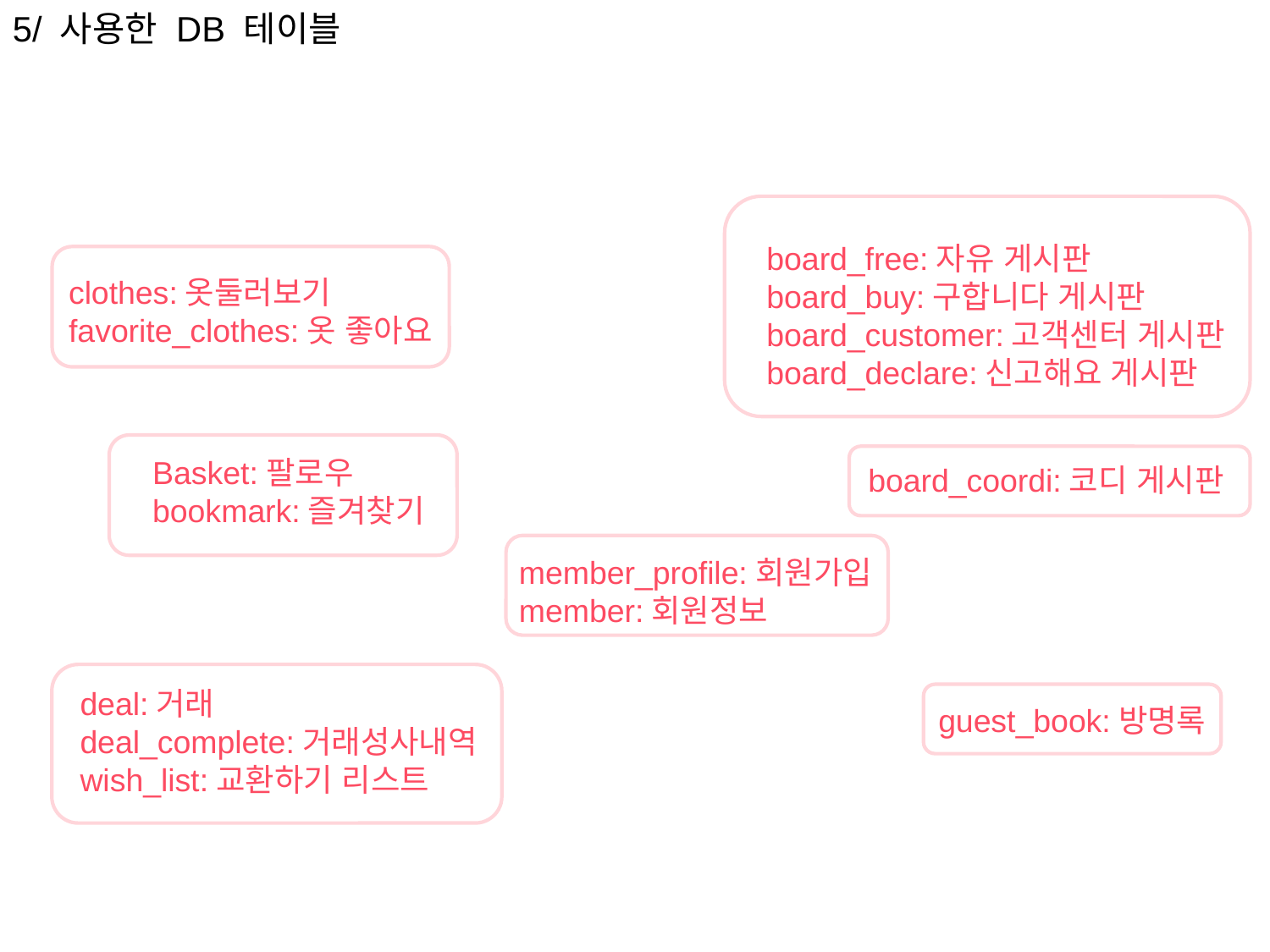

5/ 사용한 DB 테이블

board_free:자유 게시판
board_buy:구합니다 게시판
board_customer:고객센터 게시판
board_declare:신고해요 게시판

clothes:옷둘러보기
favorite_clothes:옷 좋아요

Basket:팔로우
bookmark:즐겨찾기

board_coordi:코디 게시판

member_profile:회원가입
member:회원정보

deal:거래
deal_complete:거래성사내역
wish_list:교환하기 리스트

guest_book:방명록